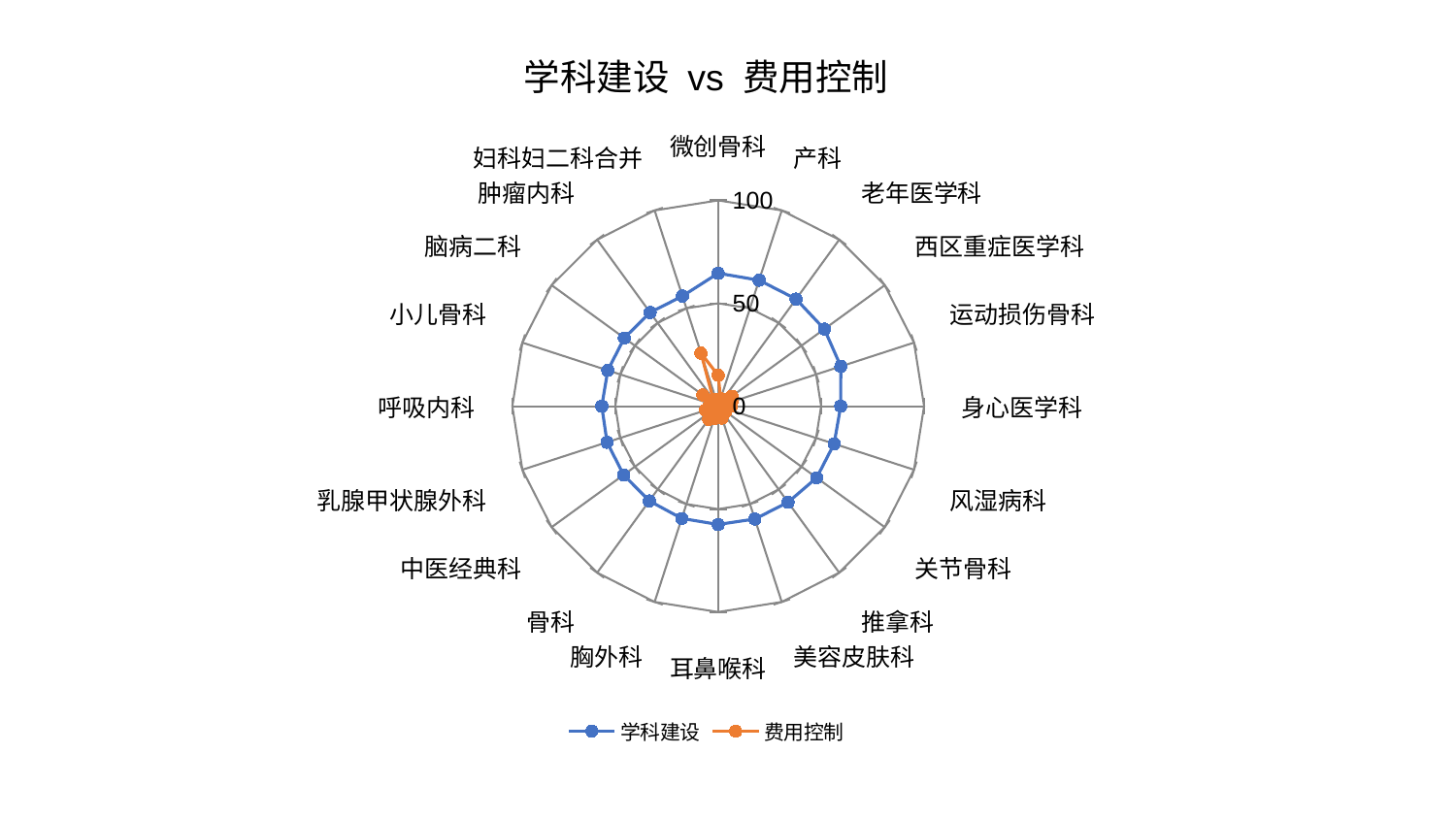

### Chart: 学科建设 vs 费用控制

| Category | 学科建设 | 费用控制 |
|---|---|---|
| 微创骨科 | 64.58972013383782 | 15.004570171067217 |
| 产科 | 64.36729485283915 | 3.8422044365923496 |
| 老年医学科 | 64.35375072688959 | 4.078853285083494 |
| 西区重症医学科 | 63.73971316932489 | 8.21568599658545 |
| 运动损伤骨科 | 62.61911533033436 | 6.9801756627628775 |
| 身心医学科 | 59.514772385631666 | 6.3770267391976825 |
| 风湿病科 | 59.2031793751994 | 3.0106522700581424 |
| 关节骨科 | 59.13343771350751 | 4.444989875202191 |
| 推拿科 | 57.71848877465437 | 4.470074109381936 |
| 美容皮肤科 | 57.643113973052074 | 6.066558872803315 |
| 耳鼻喉科 | 57.48655939740451 | 2.6534236554498256 |
| 胸外科 | 57.35979810622127 | 6.33407216022134 |
| 骨科 | 56.90973600292207 | 7.9251773521207864 |
| 中医经典科 | 56.81037503554383 | 5.884856573838471 |
| 乳腺甲状腺外科 | 56.78144496781818 | 6.47034604438123 |
| 呼吸内科 | 56.54286184378418 | 4.399901740665859 |
| 小儿骨科 | 56.40399725853991 | 4.034590812757551 |
| 脑病二科 | 56.374587712954956 | 9.23091055983021 |
| 肿瘤内科 | 56.28815719736043 | 3.9836431348346992 |
| 妇科妇二科合并 | 56.253342317492134 | 27.095146567812943 |
16